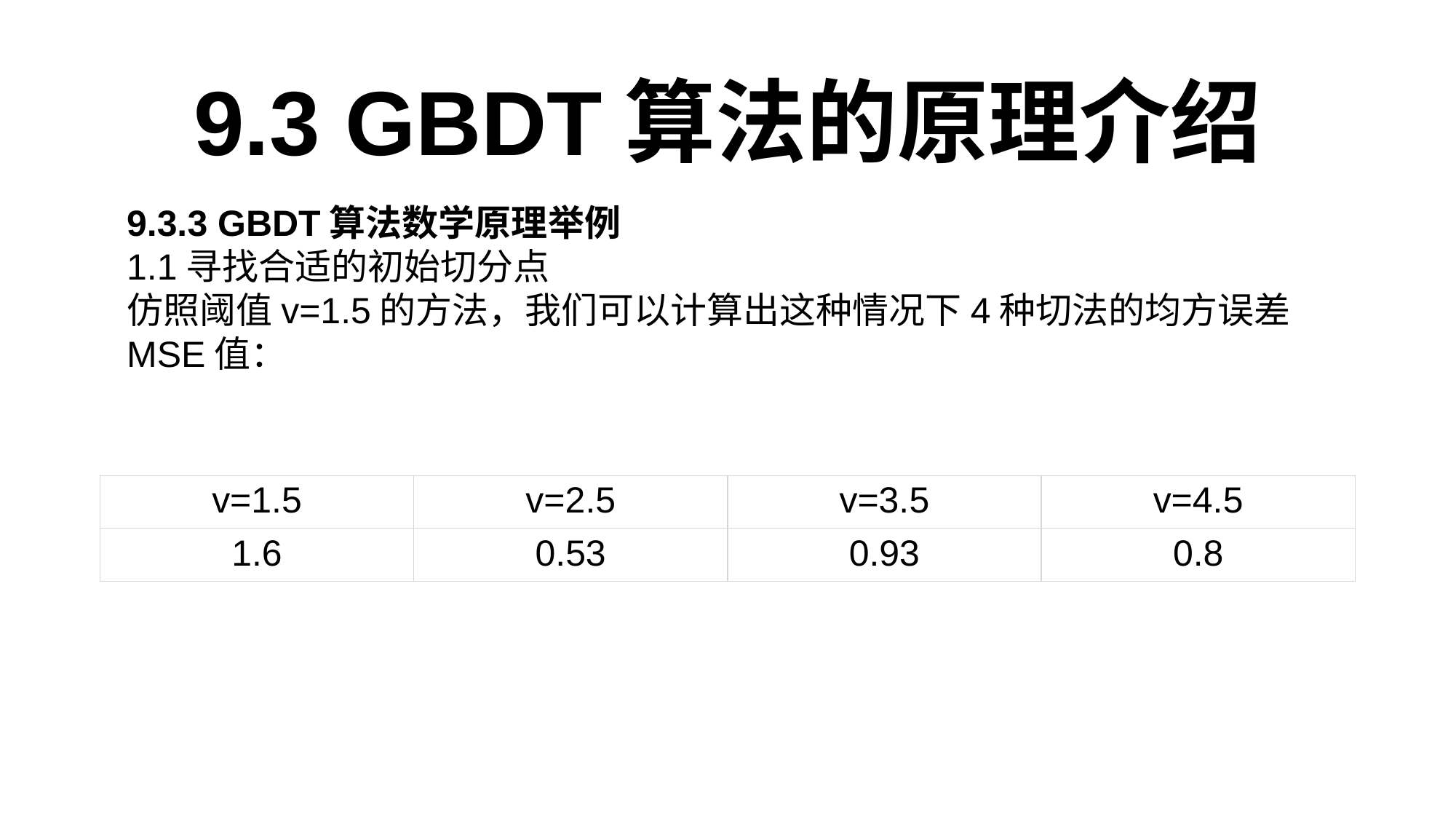

9.3 GBDT算法的原理介绍
9.3.3 GBDT算法数学原理举例
1.1寻找合适的初始切分点
仿照阈值v=1.5的方法，我们可以计算出这种情况下4种切法的均方误差MSE值：
| v=1.5 | v=2.5 | v=3.5 | v=4.5 |
| --- | --- | --- | --- |
| 1.6 | 0.53 | 0.93 | 0.8 |